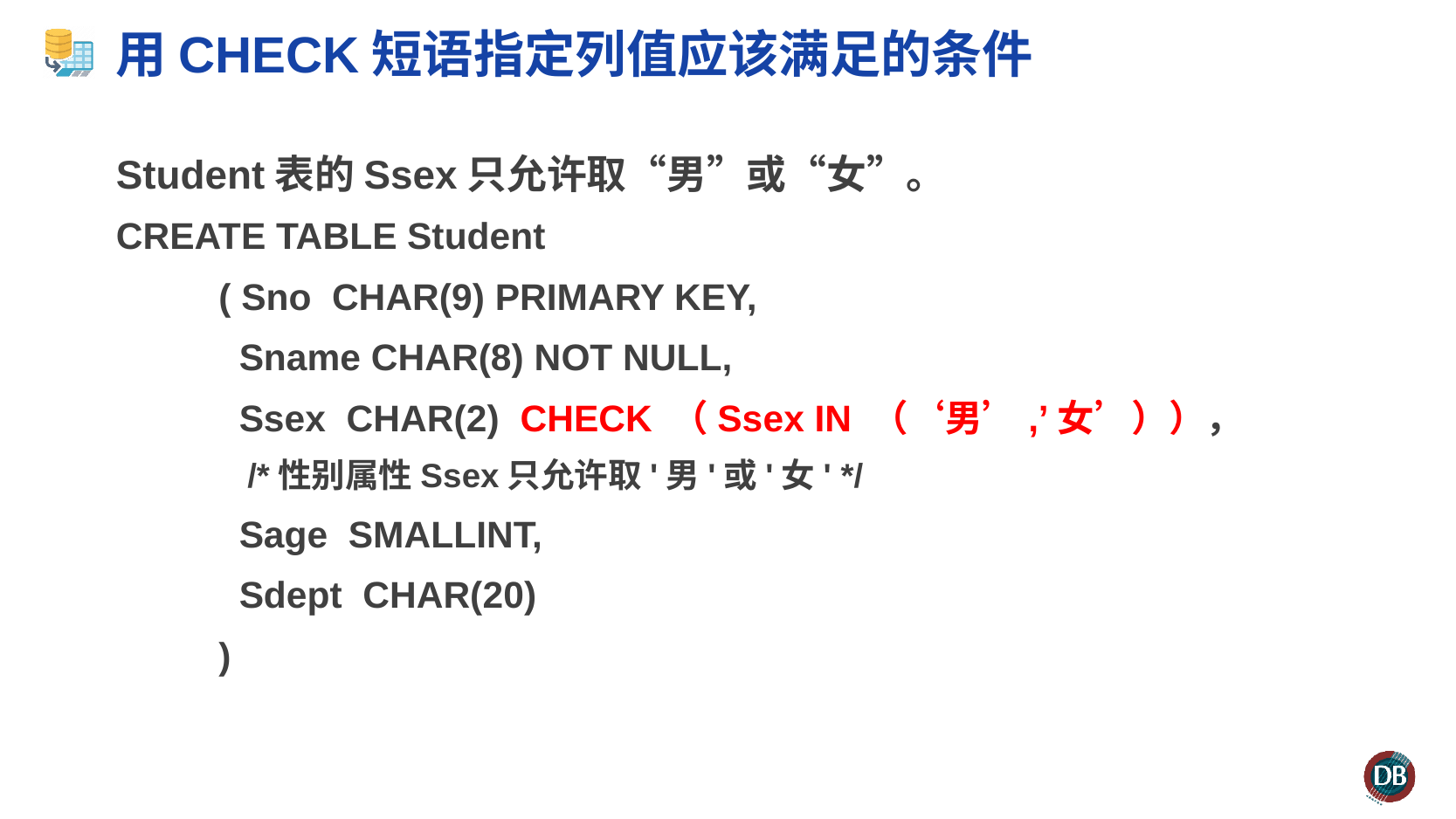

# 用CHECK短语指定列值应该满足的条件
Student表的Ssex只允许取“男”或“女”。
CREATE TABLE Student
          ( Sno  CHAR(9) PRIMARY KEY,
            Sname CHAR(8) NOT NULL,
            Ssex  CHAR(2)  CHECK （Ssex IN （‘男’,’女’）），
              /*性别属性Ssex只允许取'男'或'女' */
            Sage  SMALLINT,
            Sdept  CHAR(20)
          )